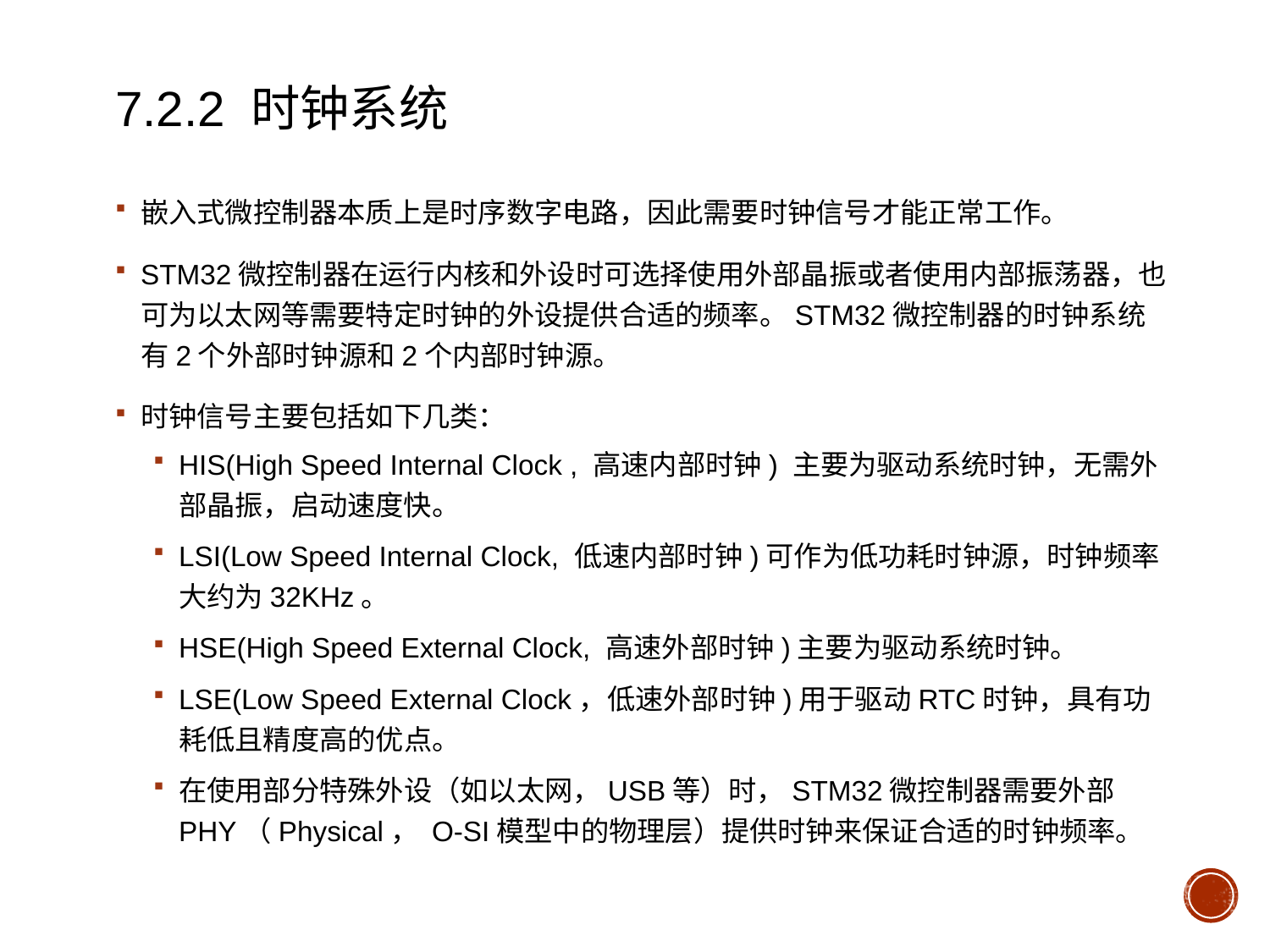

# 7.2.2 时钟系统
嵌入式微控制器本质上是时序数字电路，因此需要时钟信号才能正常工作。
STM32微控制器在运行内核和外设时可选择使用外部晶振或者使用内部振荡器，也可为以太网等需要特定时钟的外设提供合适的频率。STM32微控制器的时钟系统有2个外部时钟源和2个内部时钟源。
时钟信号主要包括如下几类：
HIS(High Speed Internal Clock , 高速内部时钟) 主要为驱动系统时钟，无需外部晶振，启动速度快。
LSI(Low Speed Internal Clock, 低速内部时钟)可作为低功耗时钟源，时钟频率大约为32KHz。
HSE(High Speed External Clock, 高速外部时钟)主要为驱动系统时钟。
LSE(Low Speed External Clock，低速外部时钟)用于驱动RTC时钟，具有功耗低且精度高的优点。
在使用部分特殊外设（如以太网，USB等）时，STM32微控制器需要外部PHY（Physical， O-SI模型中的物理层）提供时钟来保证合适的时钟频率。